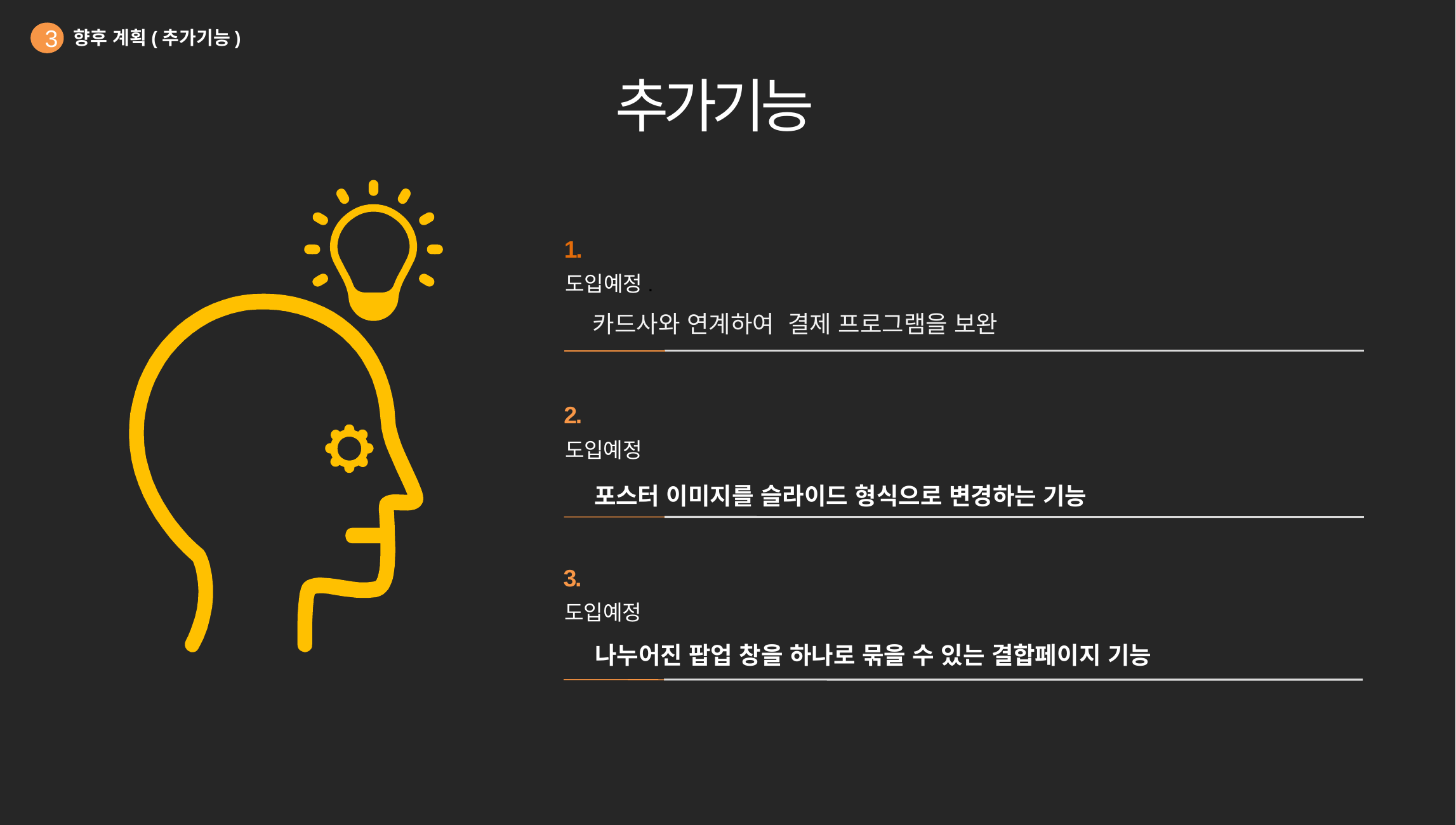

향후 계획(추가기능)
3
추가기능

1.
도입예정.

카드사와 연계하여  결제 프로그램을 보완
2.
도입예정

포스터 이미지를 슬라이드 형식으로 변경하는 기능
3.
도입예정
나누어진 팝업 창을 하나로 묶을 수 있는 결합페이지 기능